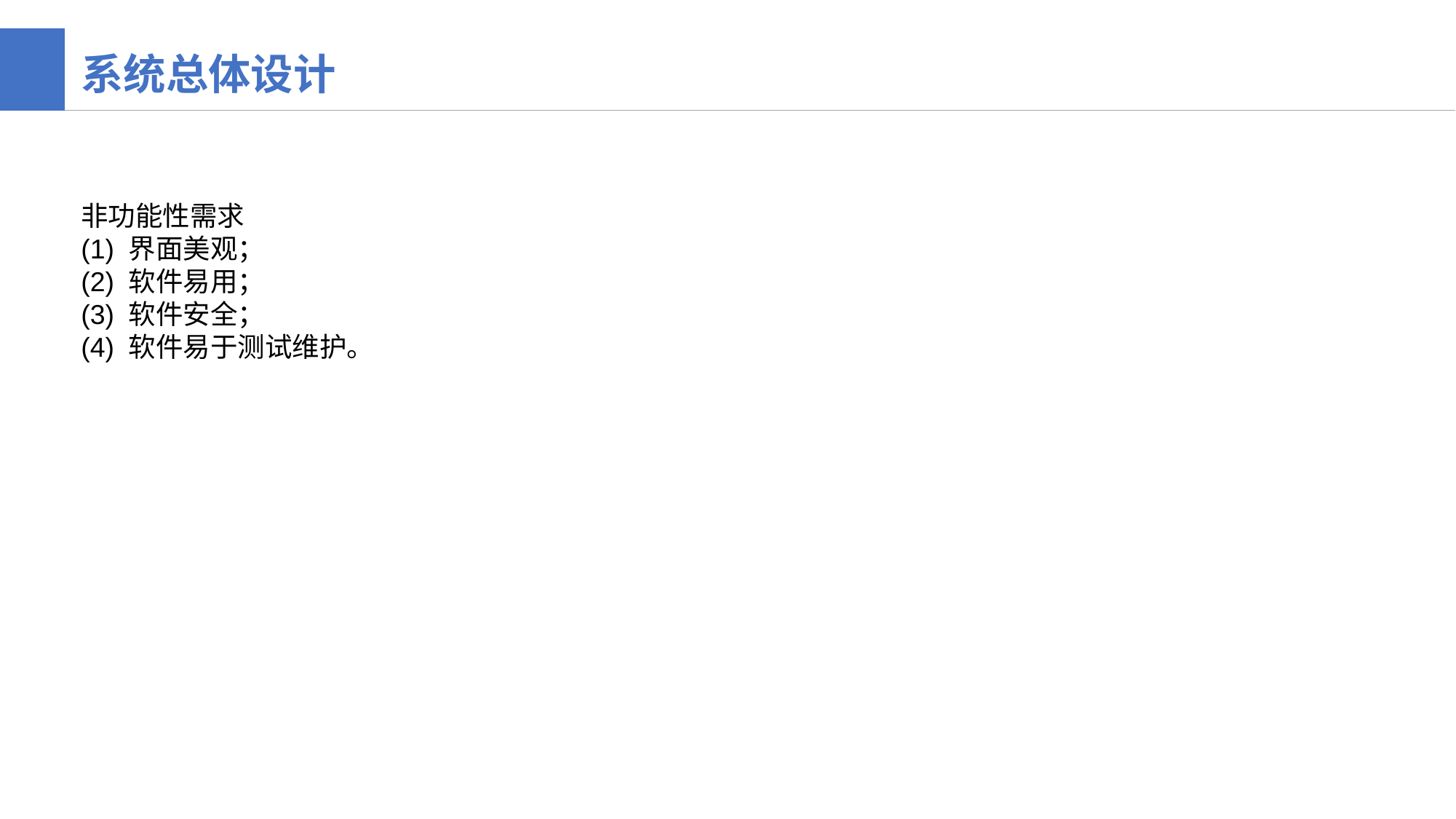

系统总体设计
非功能性需求
(1) 界面美观；
(2) 软件易用；
(3) 软件安全；
(4) 软件易于测试维护。
50%
90%
70%